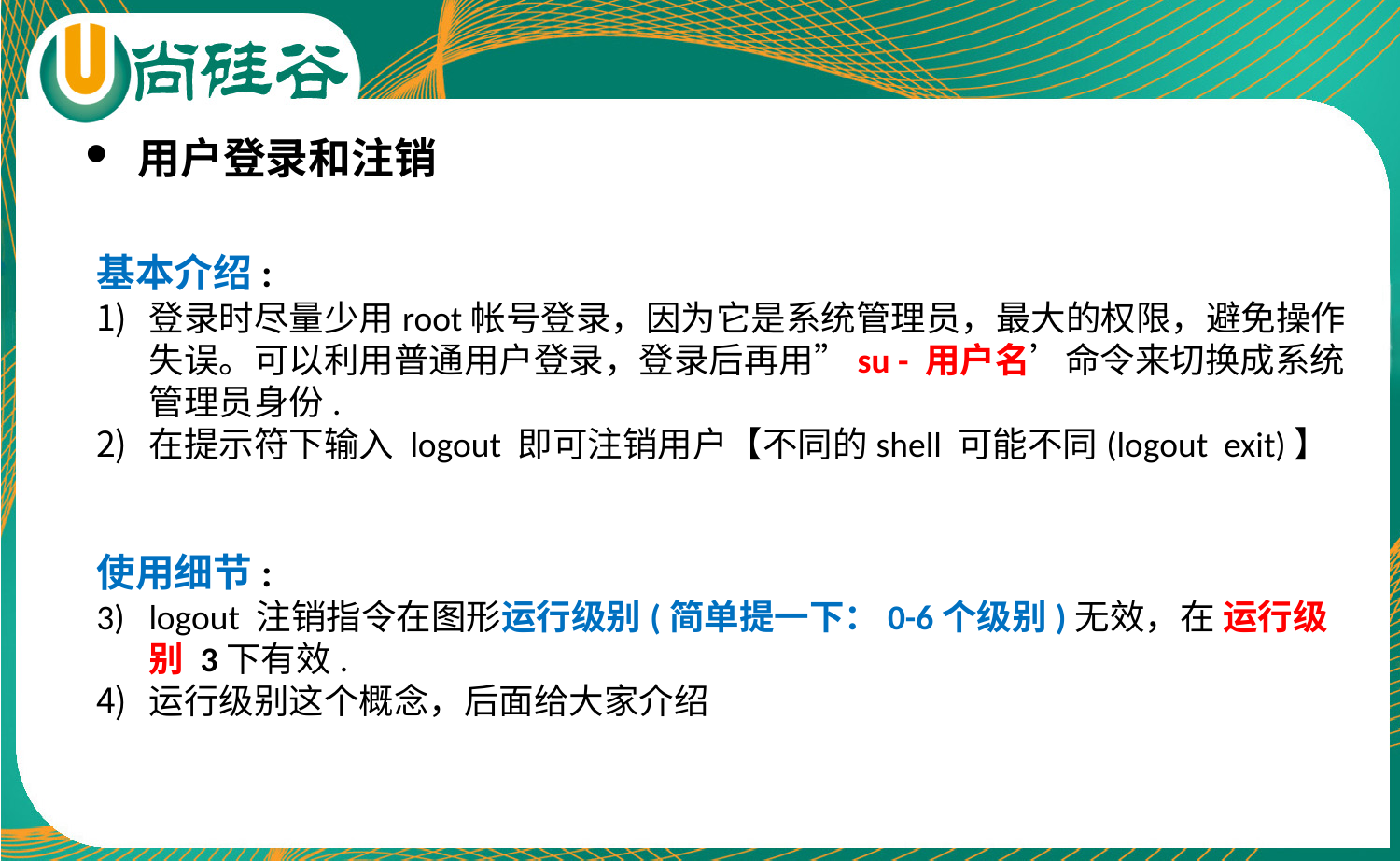

用户登录和注销
基本介绍:
登录时尽量少用root帐号登录，因为它是系统管理员，最大的权限，避免操作失误。可以利用普通用户登录，登录后再用”su - 用户名’命令来切换成系统管理员身份.
在提示符下输入 logout 即可注销用户【不同的shell 可能不同(logout  exit)】

使用细节:
logout 注销指令在图形运行级别(简单提一下：0-6个级别)无效，在 运行级别 3下有效.
运行级别这个概念，后面给大家介绍